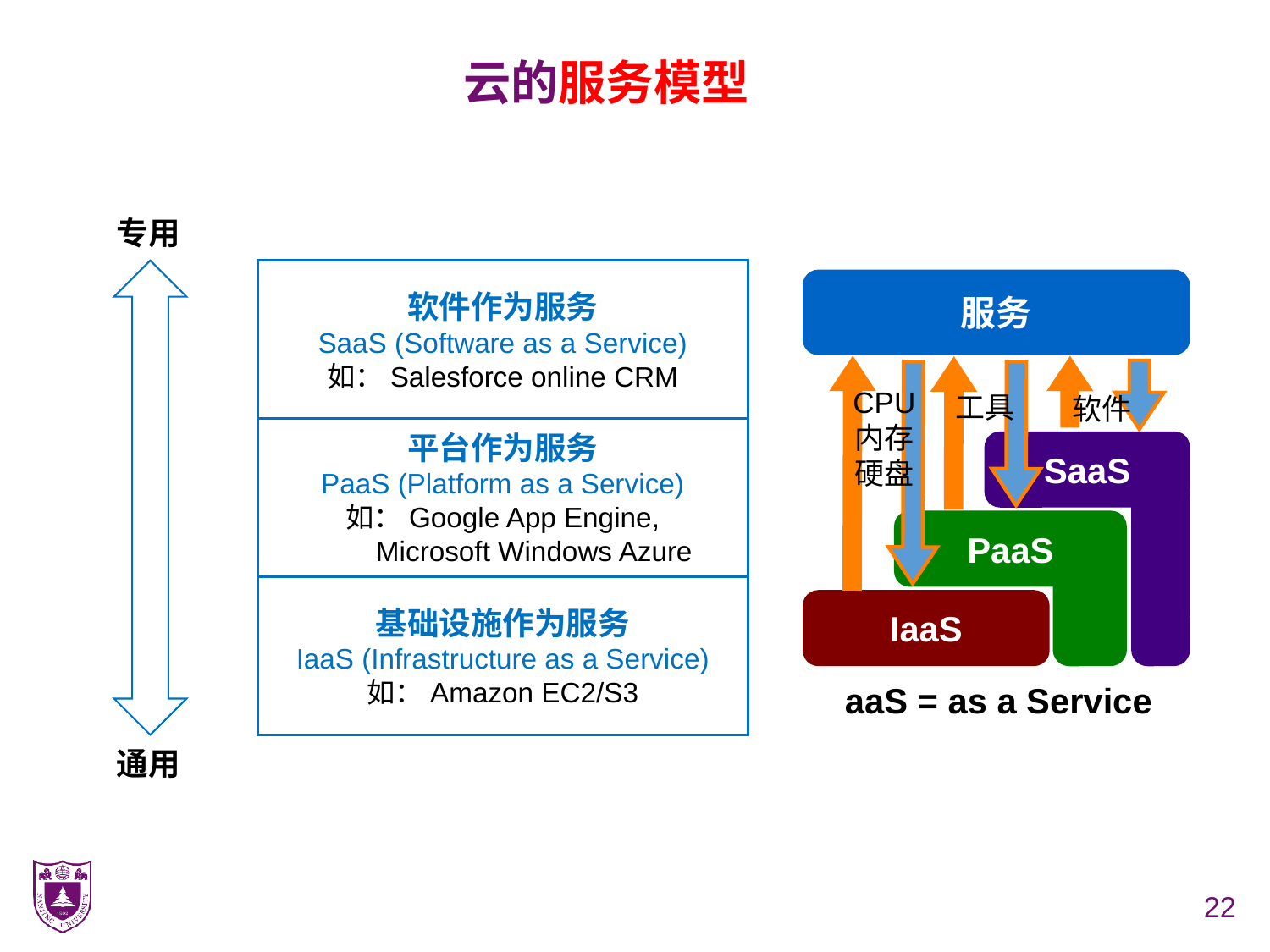

# 云的服务模型
专用

软件作为服务
SaaS (Software as a Service)
如：Salesforce online CRM
服务

工具
CPU
内存
硬盘
软件

SaaS

PaaS

IaaS
aaS = as a Service
平台作为服务
PaaS (Platform as a Service)
如：Google App Engine,
        Microsoft Windows Azure
基础设施作为服务
IaaS (Infrastructure as a Service)
如：Amazon EC2/S3
通用
22